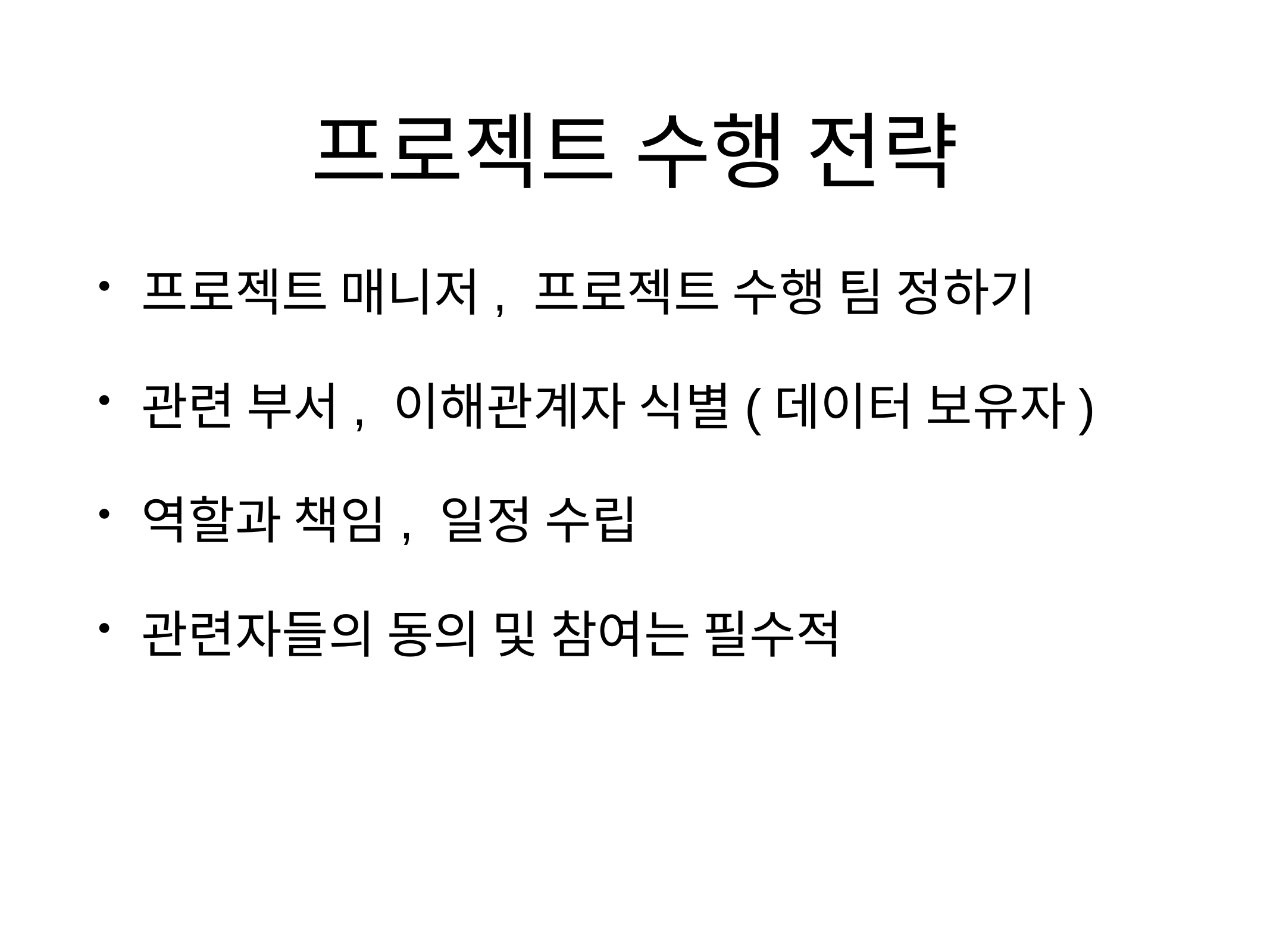

# 프로젝트 수행 전략
프로젝트 매니저, 프로젝트 수행 팀 정하기
관련 부서, 이해관계자 식별(데이터 보유자)
역할과 책임, 일정 수립
관련자들의 동의 및 참여는 필수적
73